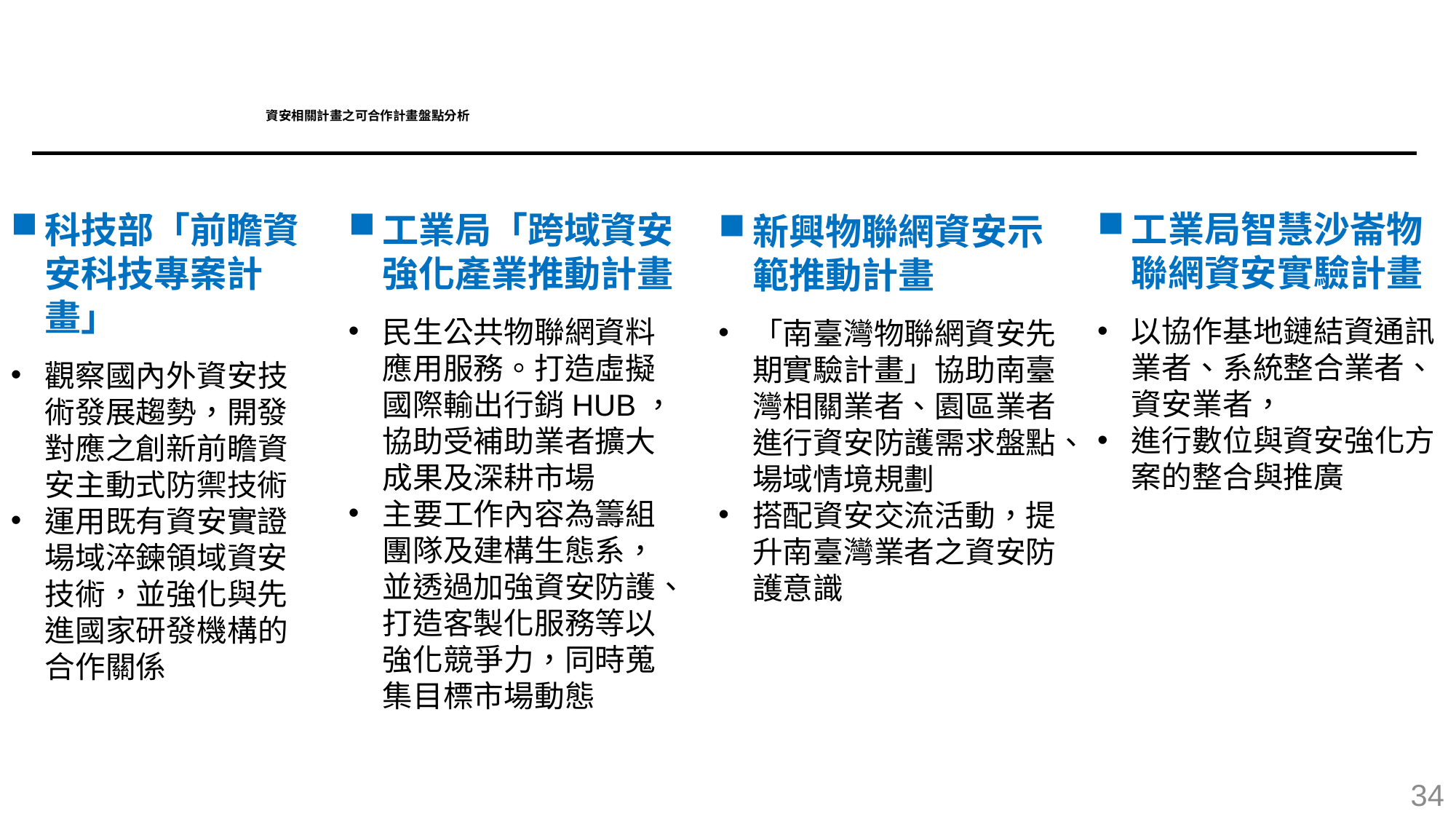

# 資安相關計畫之可合作計畫盤點分析
工業局智慧沙崙物聯網資安實驗計畫
以協作基地鏈結資通訊業者、系統整合業者、資安業者，
進行數位與資安強化方案的整合與推廣
科技部「前瞻資安科技專案計畫」
觀察國內外資安技術發展趨勢，開發對應之創新前瞻資安主動式防禦技術
運用既有資安實證場域淬鍊領域資安技術，並強化與先進國家研發機構的合作關係
工業局「跨域資安強化產業推動計畫
民生公共物聯網資料應用服務。打造虛擬國際輸出行銷HUB，協助受補助業者擴大成果及深耕市場
主要工作內容為籌組團隊及建構生態系，並透過加強資安防護、打造客製化服務等以強化競爭力，同時蒐集目標市場動態
新興物聯網資安示範推動計畫
「南臺灣物聯網資安先期實驗計畫」協助南臺灣相關業者、園區業者進行資安防護需求盤點、場域情境規劃
搭配資安交流活動，提升南臺灣業者之資安防護意識
34